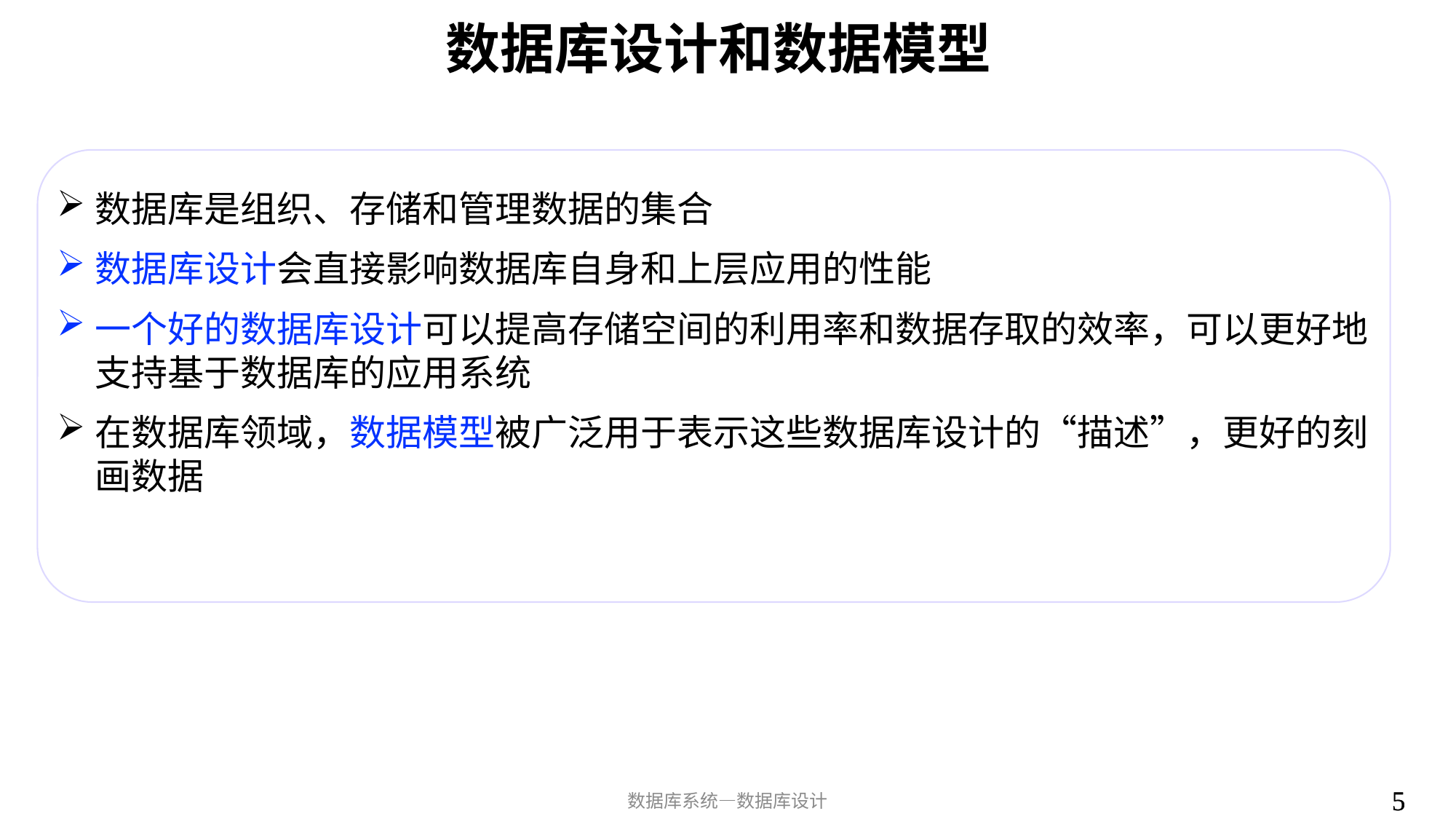

# 数据库设计和数据模型

数据库是组织、存储和管理数据的集合
数据库设计会直接影响数据库自身和上层应用的性能
一个好的数据库设计可以提高存储空间的利用率和数据存取的效率，可以更好地支持基于数据库的应用系统
在数据库领域，数据模型被广泛用于表示这些数据库设计的“描述”，更好的刻画数据

5
5
数据库系统—数据库设计